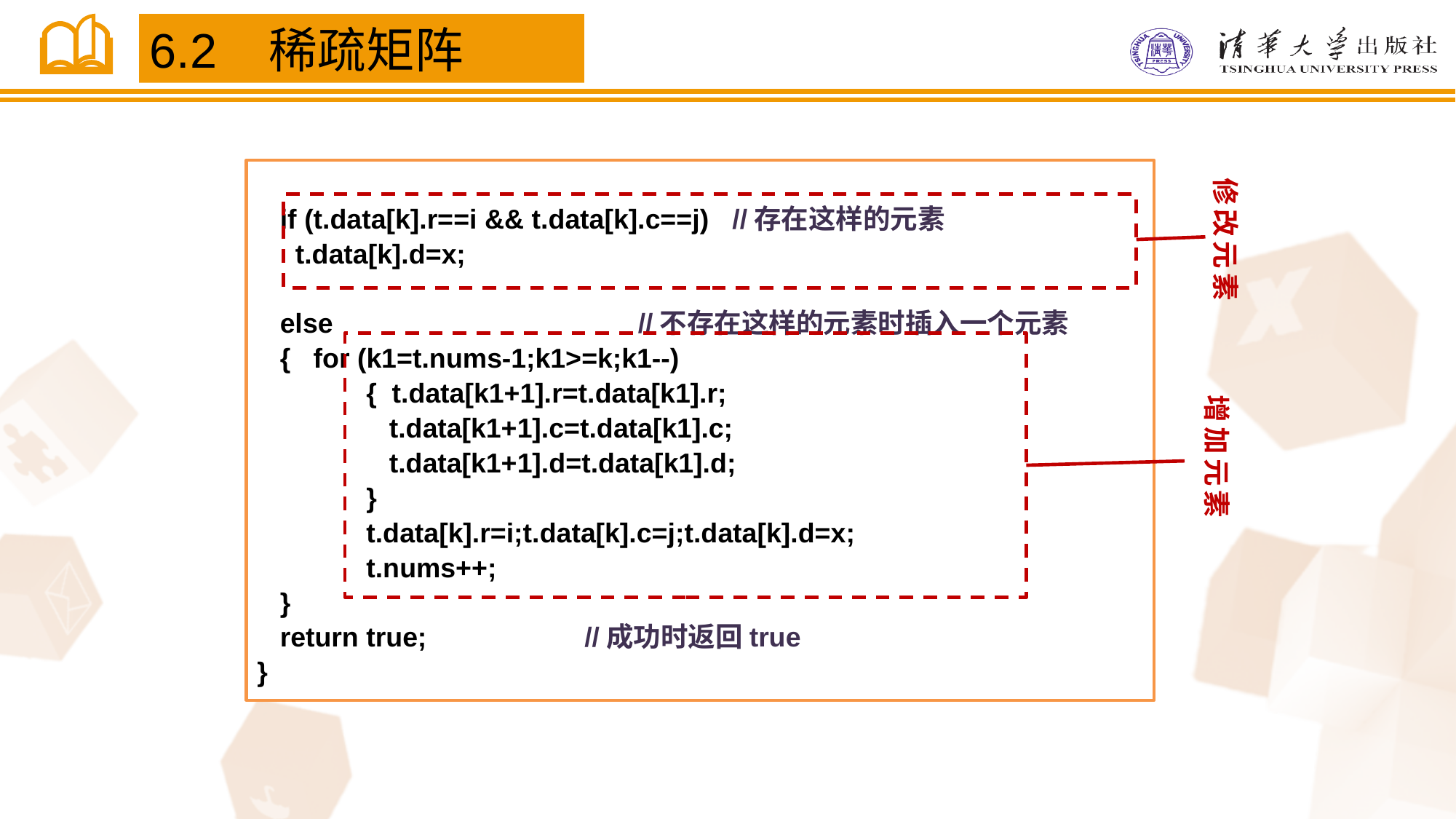

6.2   稀疏矩阵

   if (t.data[k].r==i && t.data[k].c==j)   //存在这样的元素
     t.data[k].d=x;

   else			       //不存在这样的元素时插入一个元素
   {   for (k1=t.nums-1;k1>=k;k1--)
	{  t.data[k1+1].r=t.data[k1].r;
	   t.data[k1+1].c=t.data[k1].c;
	   t.data[k1+1].d=t.data[k1].d;
	}
	t.data[k].r=i;t.data[k].c=j;t.data[k].d=x;
	t.nums++;
   }
   return true;		//成功时返回true
}
修改元素

增加元素